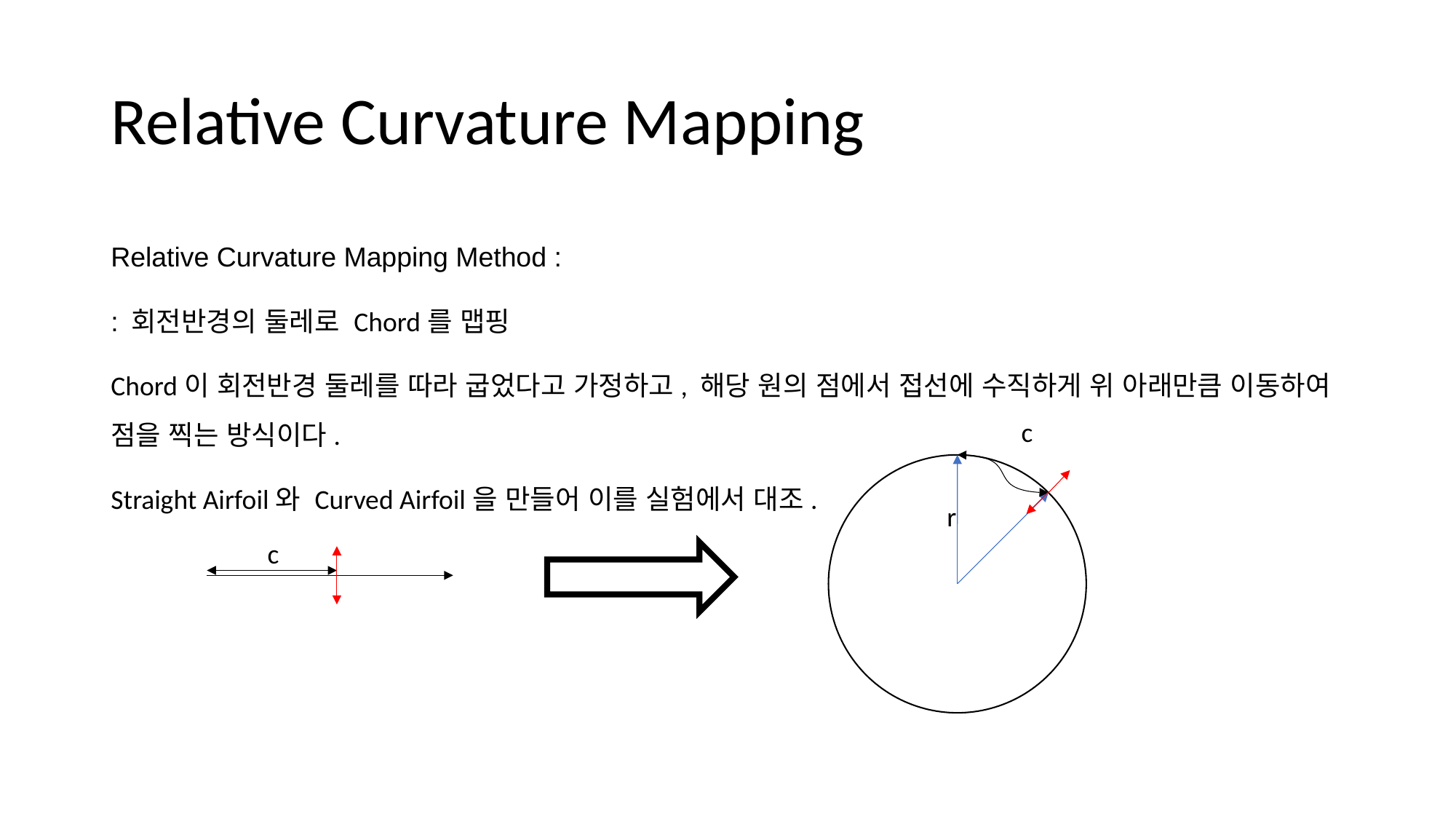

# Relative Curvature Mapping
Relative Curvature Mapping Method :
: 회전반경의 둘레로 Chord를 맵핑
Chord이 회전반경 둘레를 따라 굽었다고 가정하고, 해당 원의 점에서 접선에 수직하게 위 아래만큼 이동하여 점을 찍는 방식이다.
Straight Airfoil와 Curved Airfoil을 만들어 이를 실험에서 대조.
c

r
c